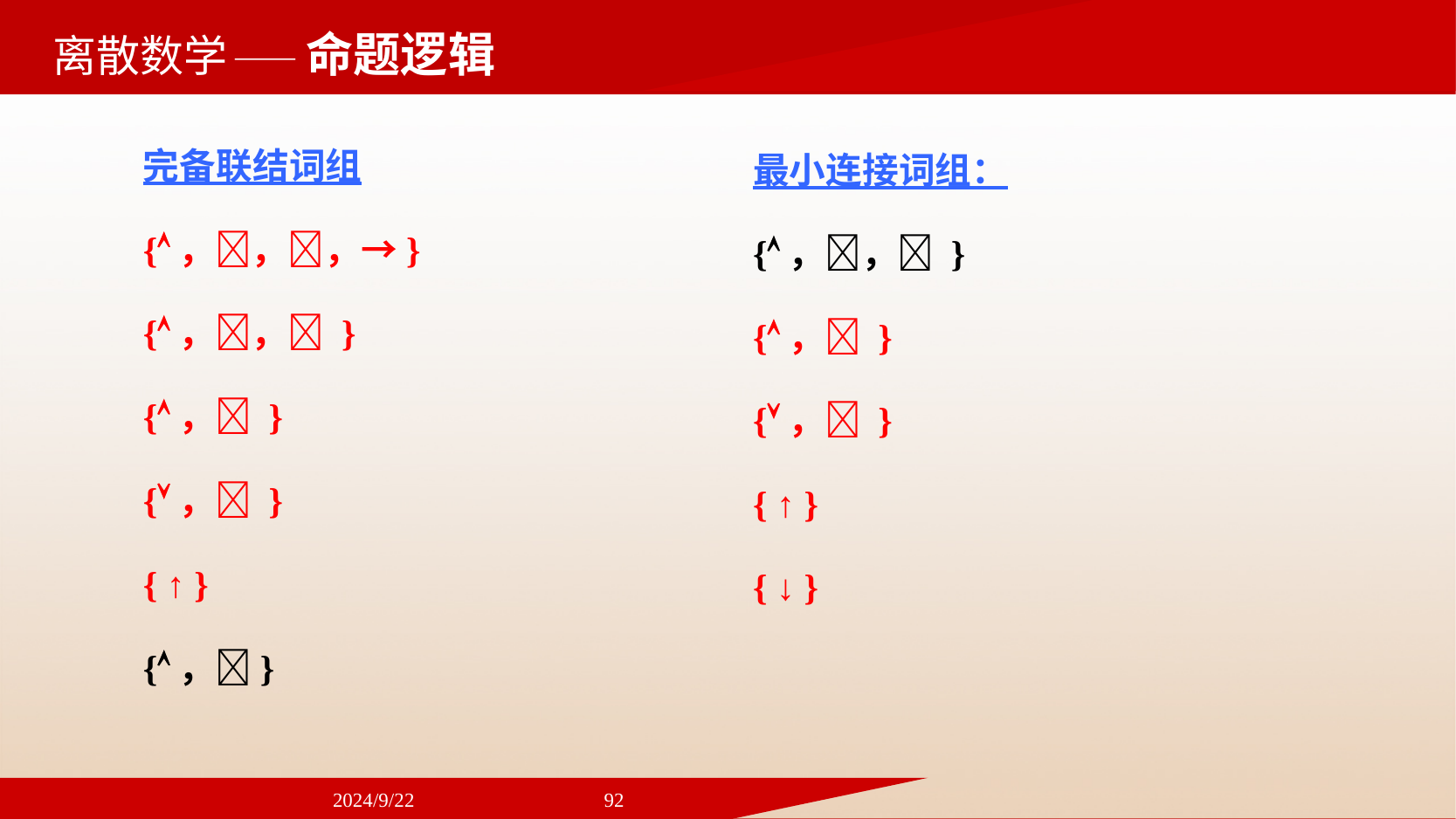

——命题逻辑
完备联结词组
{∧，∨，¬，→}
{∧，∨，¬ }
{∧，¬ }
{∨，¬ }
{ ↑ }
{∧，∨}
最小连接词组：
{∧，∨，¬ }
{∧，¬ }
{∨，¬ }
{ ↑ }
{ ↓ }
2024/9/22
92